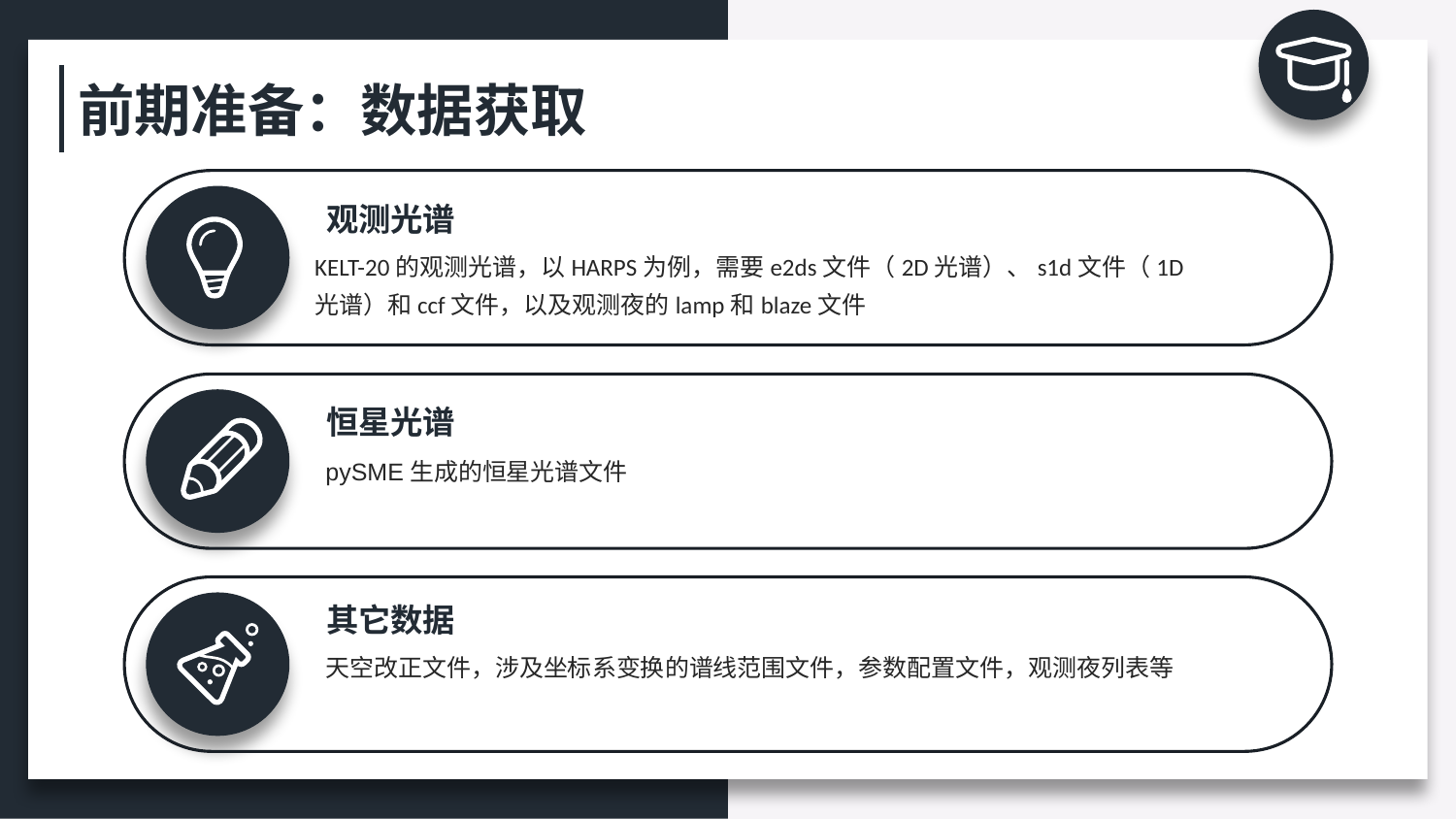

前期准备：数据获取

观测光谱

KELT-20的观测光谱，以HARPS为例，需要e2ds文件（2D光谱）、s1d文件（1D光谱）和ccf文件，以及观测夜的lamp和blaze文件

恒星光谱

pySME生成的恒星光谱文件

其它数据

天空改正文件，涉及坐标系变换的谱线范围文件，参数配置文件，观测夜列表等